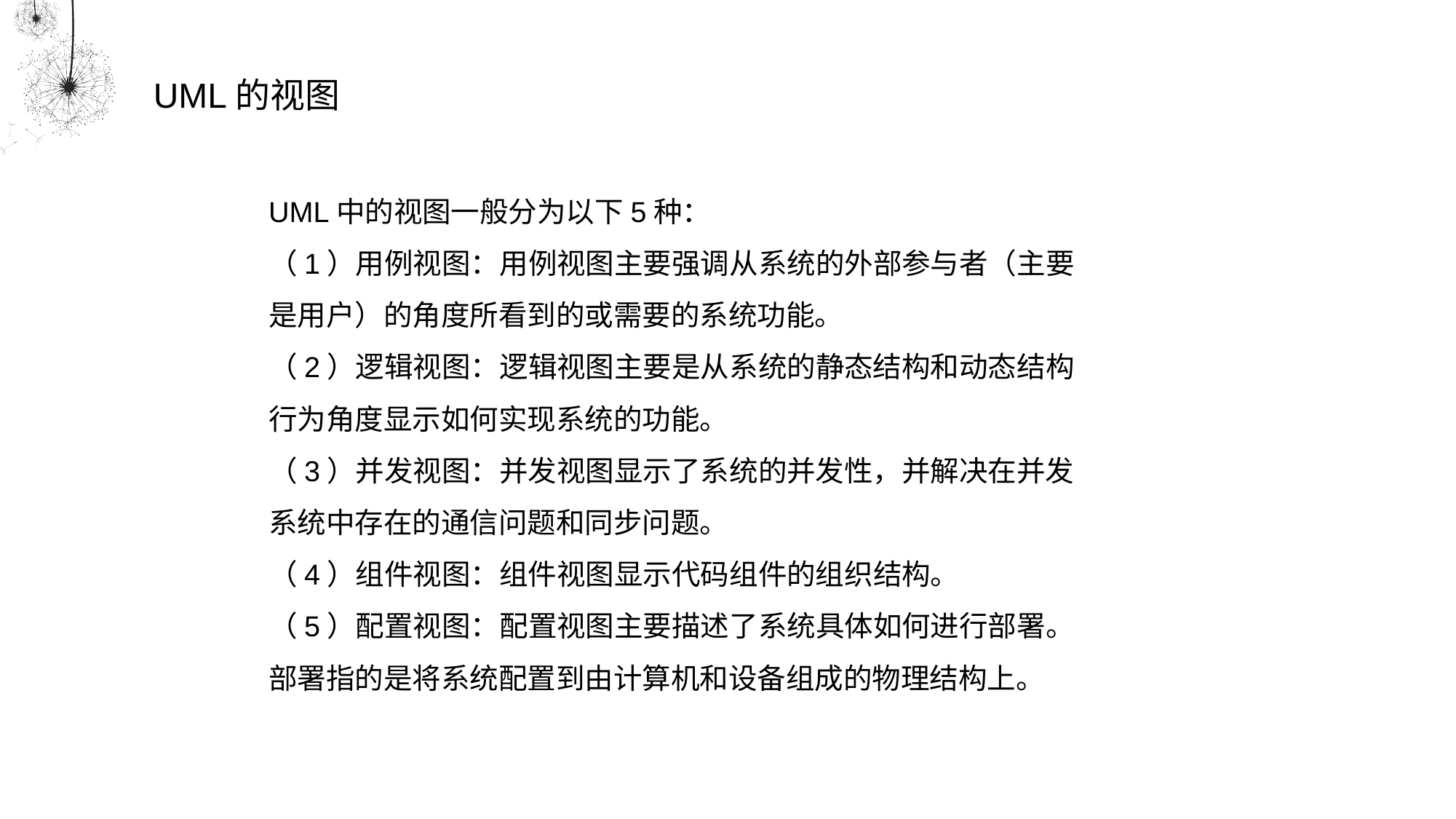

UML的视图
UML中的视图一般分为以下5种：
（1）用例视图：用例视图主要强调从系统的外部参与者（主要是用户）的角度所看到的或需要的系统功能。
（2）逻辑视图：逻辑视图主要是从系统的静态结构和动态结构行为角度显示如何实现系统的功能。
（3）并发视图：并发视图显示了系统的并发性，并解决在并发系统中存在的通信问题和同步问题。
（4）组件视图：组件视图显示代码组件的组织结构。
（5）配置视图：配置视图主要描述了系统具体如何进行部署。部署指的是将系统配置到由计算机和设备组成的物理结构上。